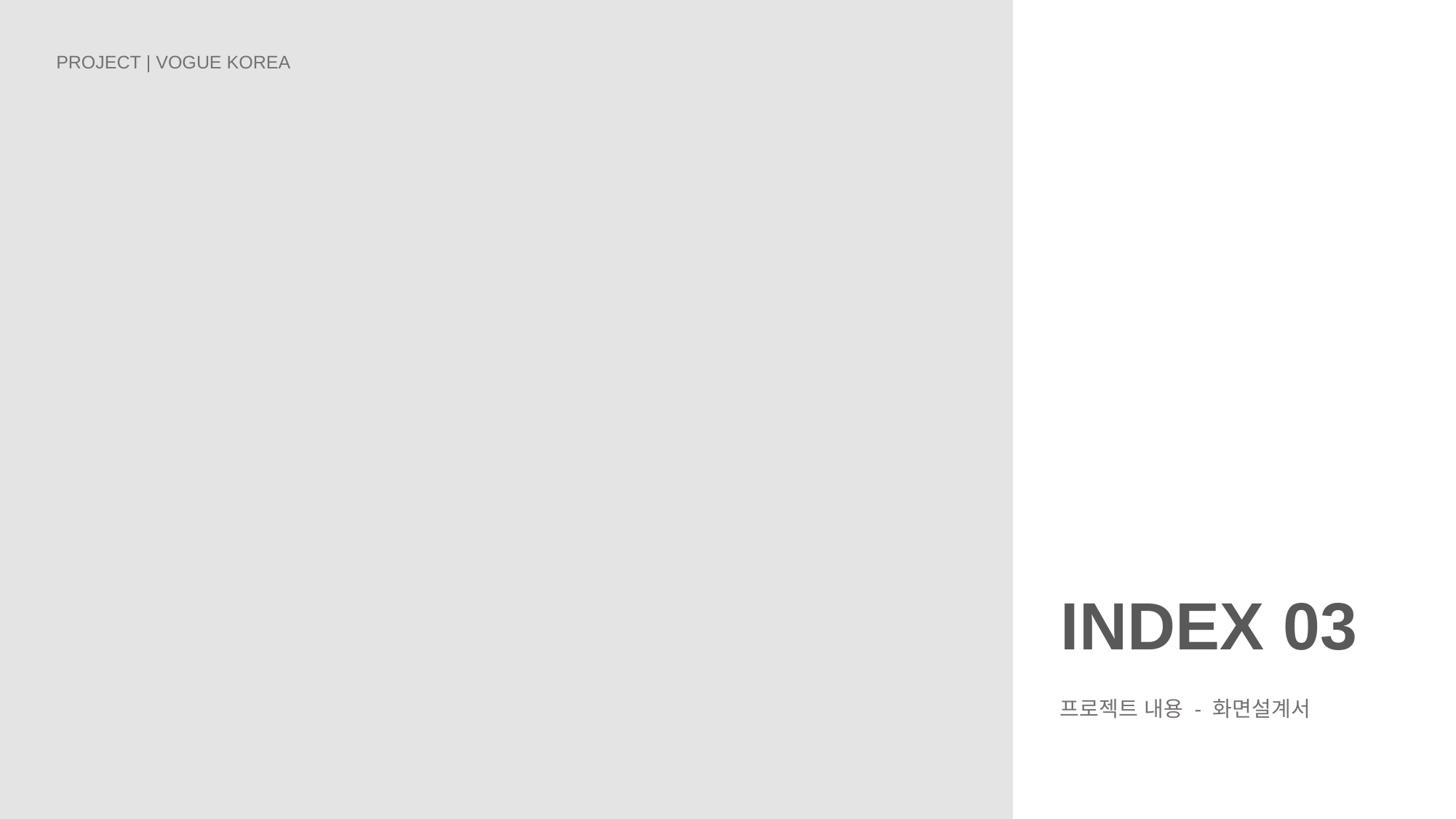

PROJECT | VOGUE KOREA
INDEX 03
프로젝트 내용 - 화면설계서